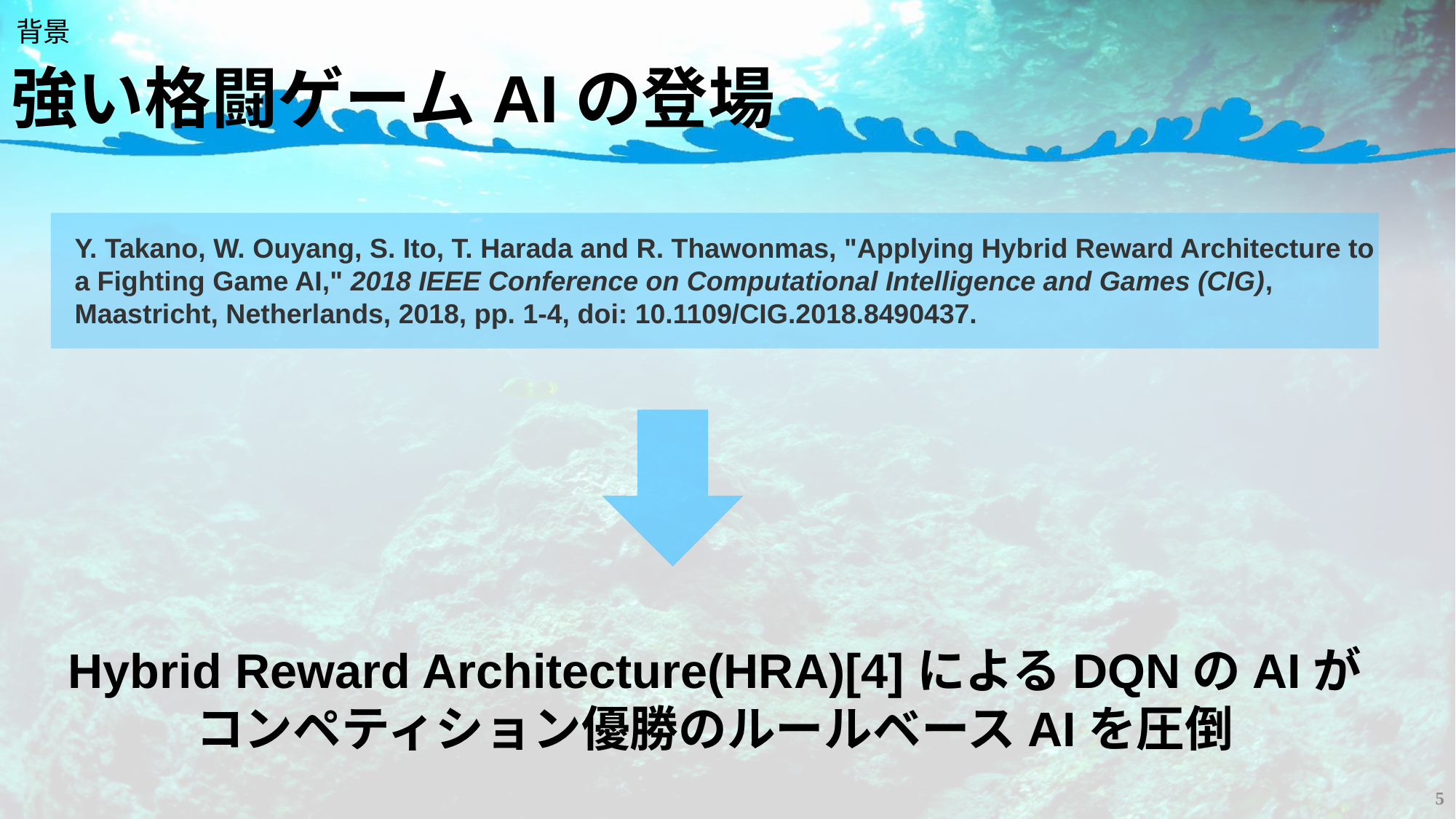

背景
# 強い格闘ゲームAIの登場

Y. Takano, W. Ouyang, S. Ito, T. Harada and R. Thawonmas, "Applying Hybrid Reward Architecture to a Fighting Game AI," 2018 IEEE Conference on Computational Intelligence and Games (CIG), Maastricht, Netherlands, 2018, pp. 1-4, doi: 10.1109/CIG.2018.8490437.

Hybrid Reward Architecture(HRA)[4]によるDQNのAIが
コンペティション優勝のルールベースAIを圧倒
5